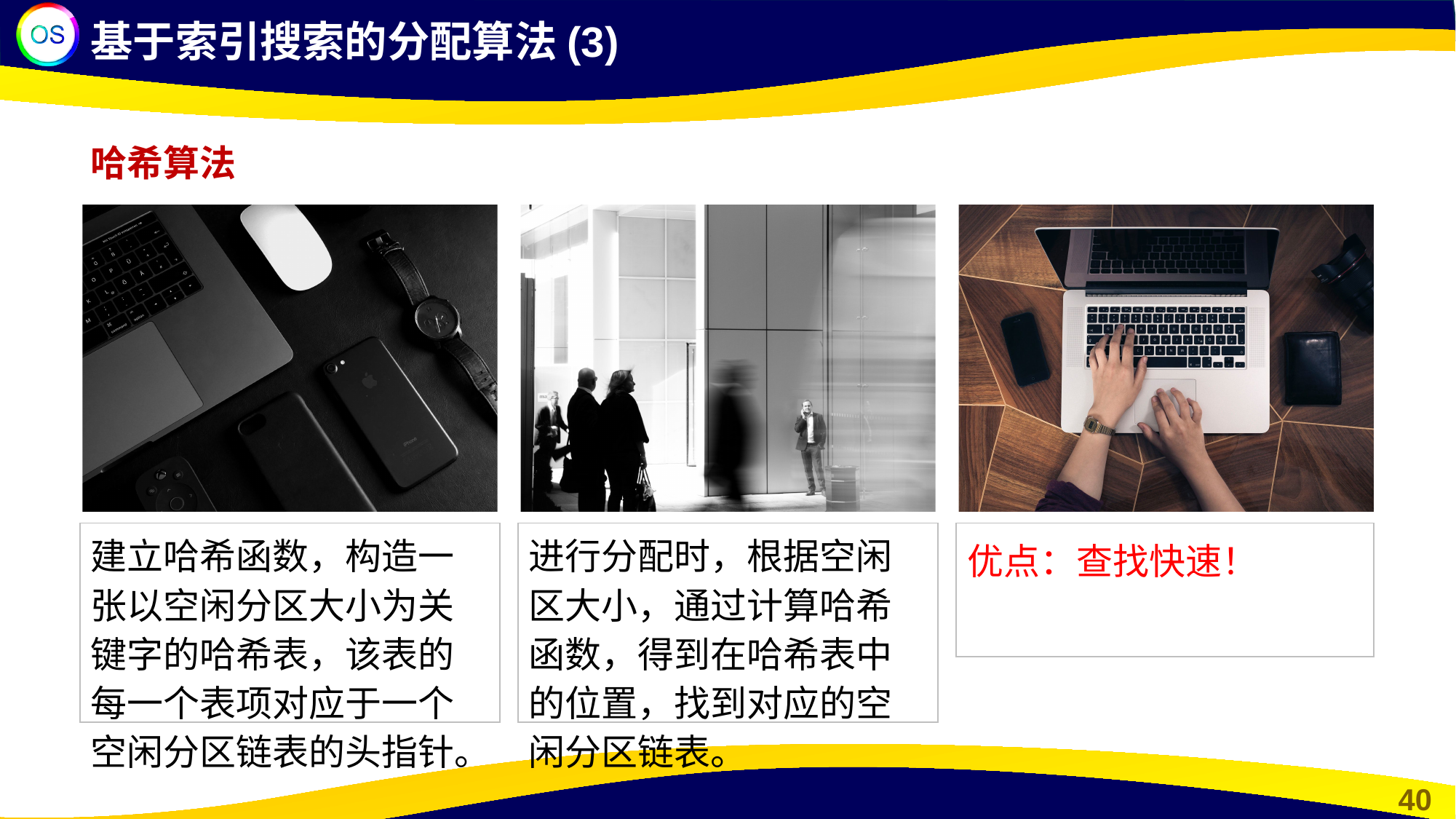

基于索引搜索的分配算法(3)
哈希算法

建立哈希函数，构造一张以空闲分区大小为关键字的哈希表，该表的每一个表项对应于一个空闲分区链表的头指针。
进行分配时，根据空闲区大小，通过计算哈希函数，得到在哈希表中的位置，找到对应的空闲分区链表。
优点：查找快速！